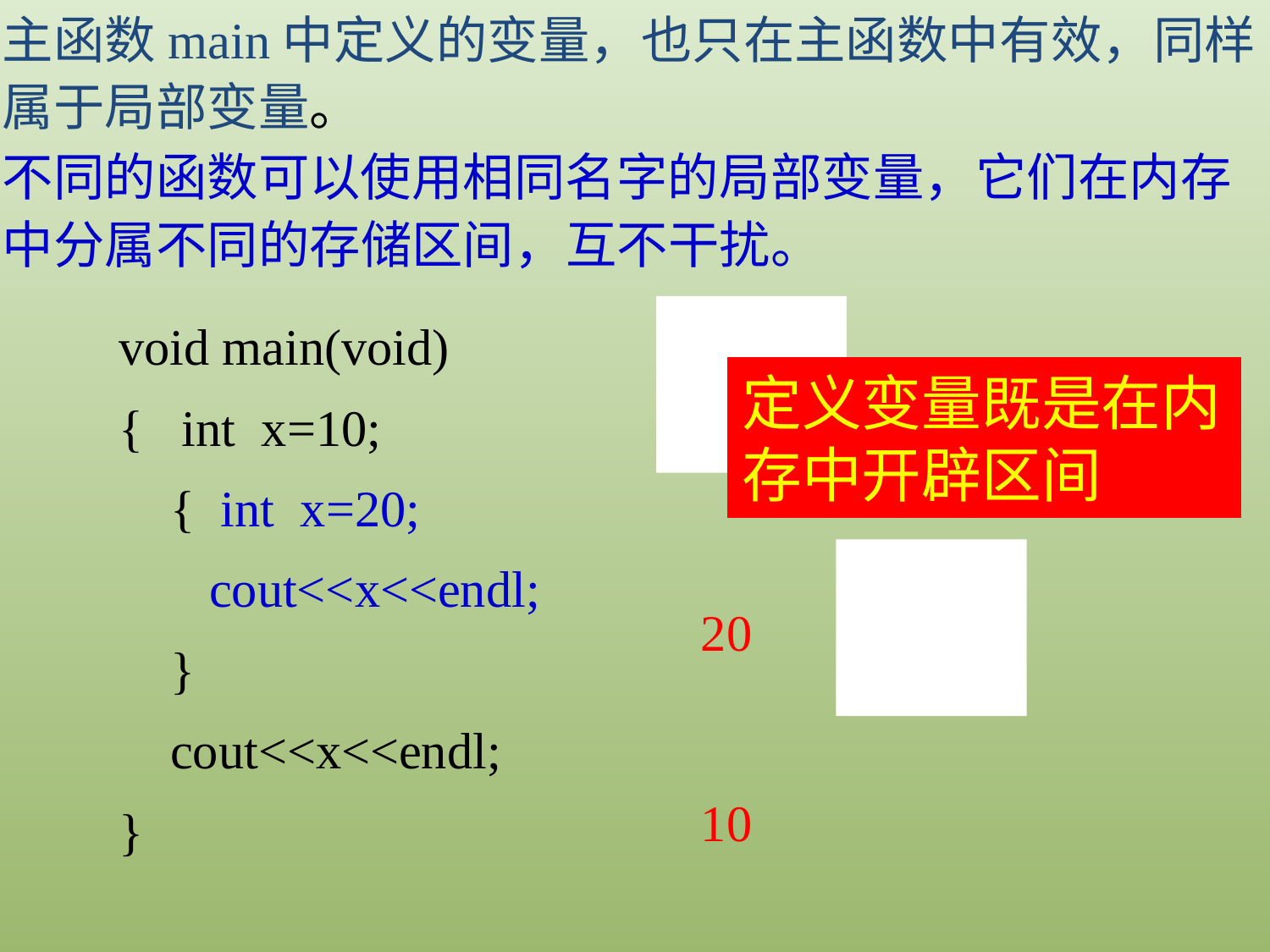

主函数main中定义的变量，也只在主函数中有效，同样属于局部变量。
不同的函数可以使用相同名字的局部变量，它们在内存中分属不同的存储区间，互不干扰。

void main(void)
{   int  x=10;
    {  int  x=20;
       cout<<x<<endl;
    }
    cout<<x<<endl;
}

10
x
定义变量既是在内存中开辟区间

20
x
20
10
219